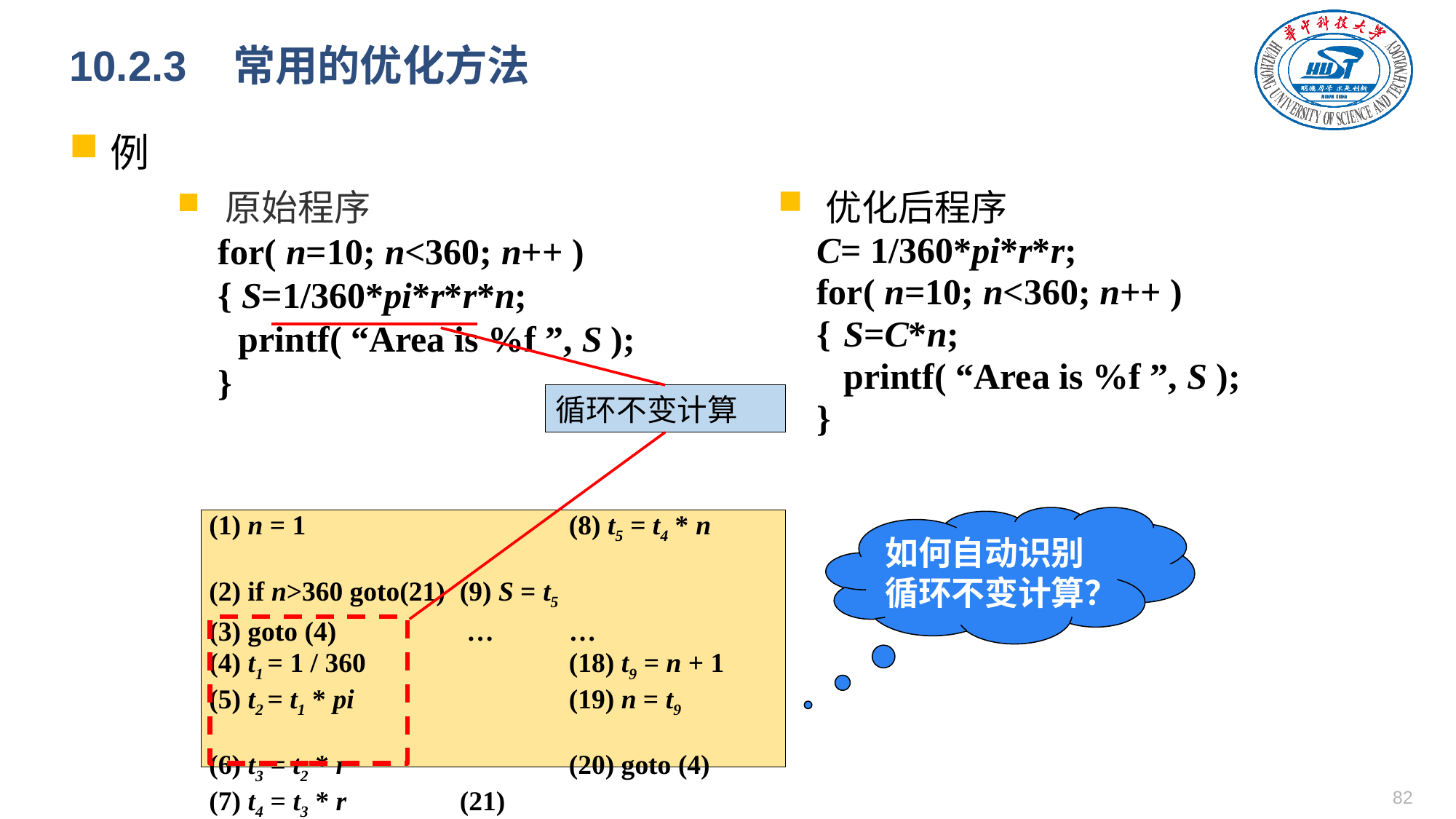

# 10.2.3   常用的优化方法
例
 原始程序
for( n=10; n<360; n++ )
{ S=1/360*pi*r*r*n;
	printf( “Area is %f ”, S );
}
 优化后程序
C= 1/360*pi*r*r;
for( n=10; n<360; n++ )
{	S=C*n;
	printf( “Area is %f ”, S );
}

循环不变计算
如何自动识别循环不变计算？
(1) n = 1			(8) t5 = t4 * n
(2) if n>360 goto(21) 	(9) S = t5
(3) goto (4)	 	 …	…
(4) t1 = 1 / 360 		(18) t9 = n + 1
(5) t2 = t1 * pi		(19) n = t9
(6) t3 = t2 * r 		(20) goto (4)
(7) t4 = t3 * r		(21)

82